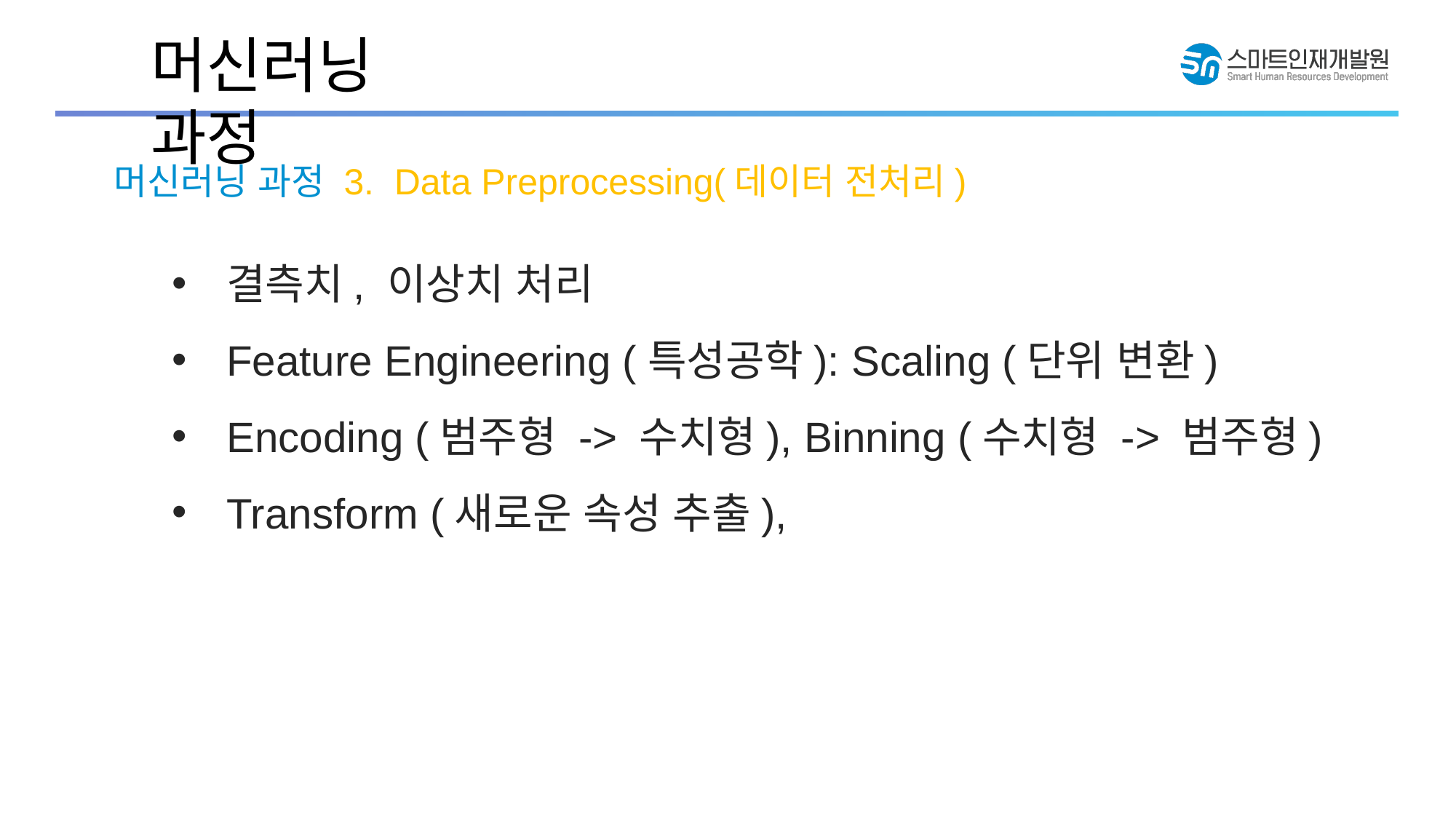

머신러닝 과정
머신러닝 과정 3.  Data Preprocessing(데이터 전처리)
결측치, 이상치 처리
Feature Engineering (특성공학): Scaling (단위 변환)
Encoding (범주형 -> 수치형), Binning (수치형 -> 범주형)
Transform (새로운 속성 추출),